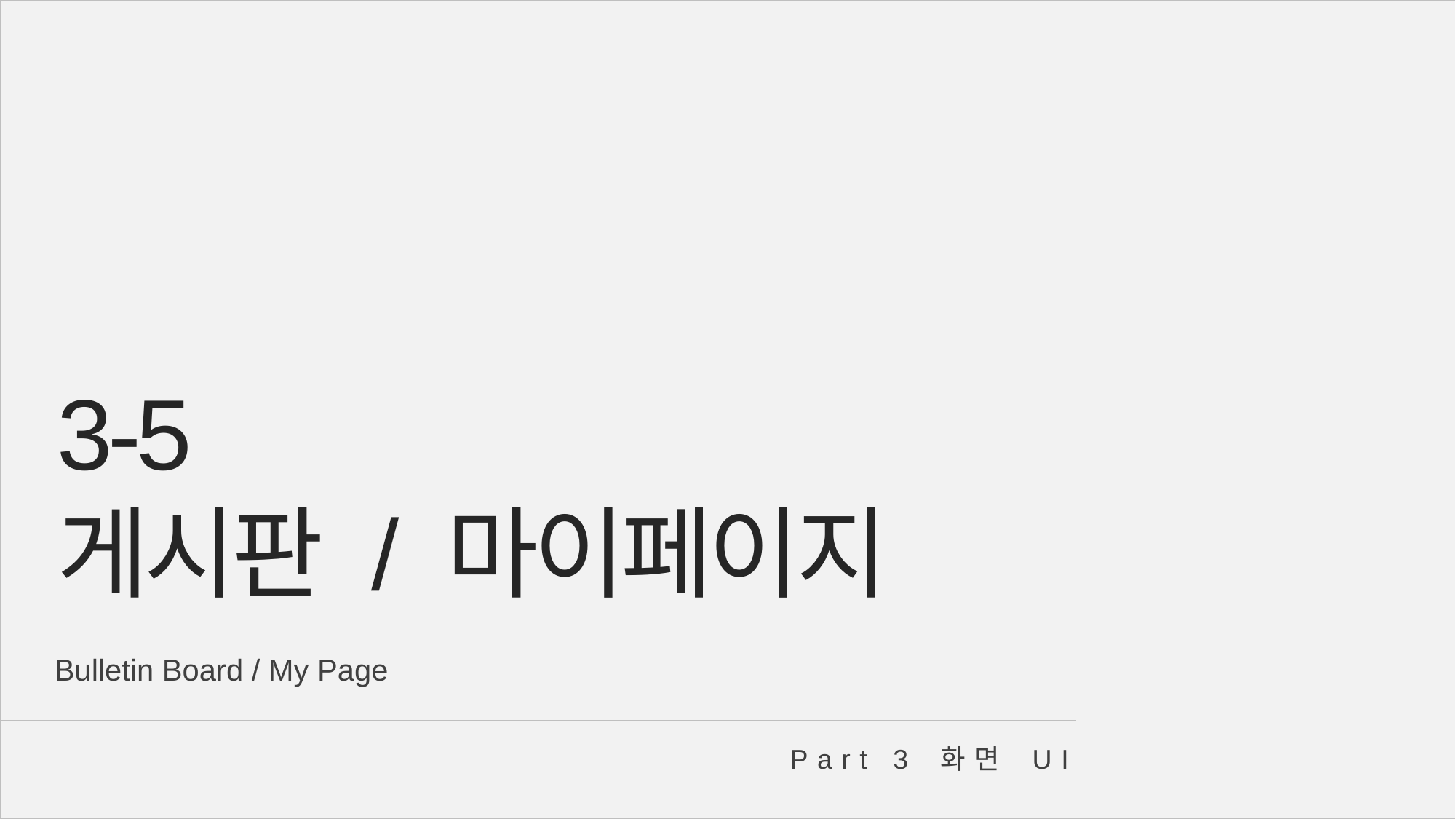

3-5
게시판 / 마이페이지
Bulletin Board / My Page
Part 3 화면 UI